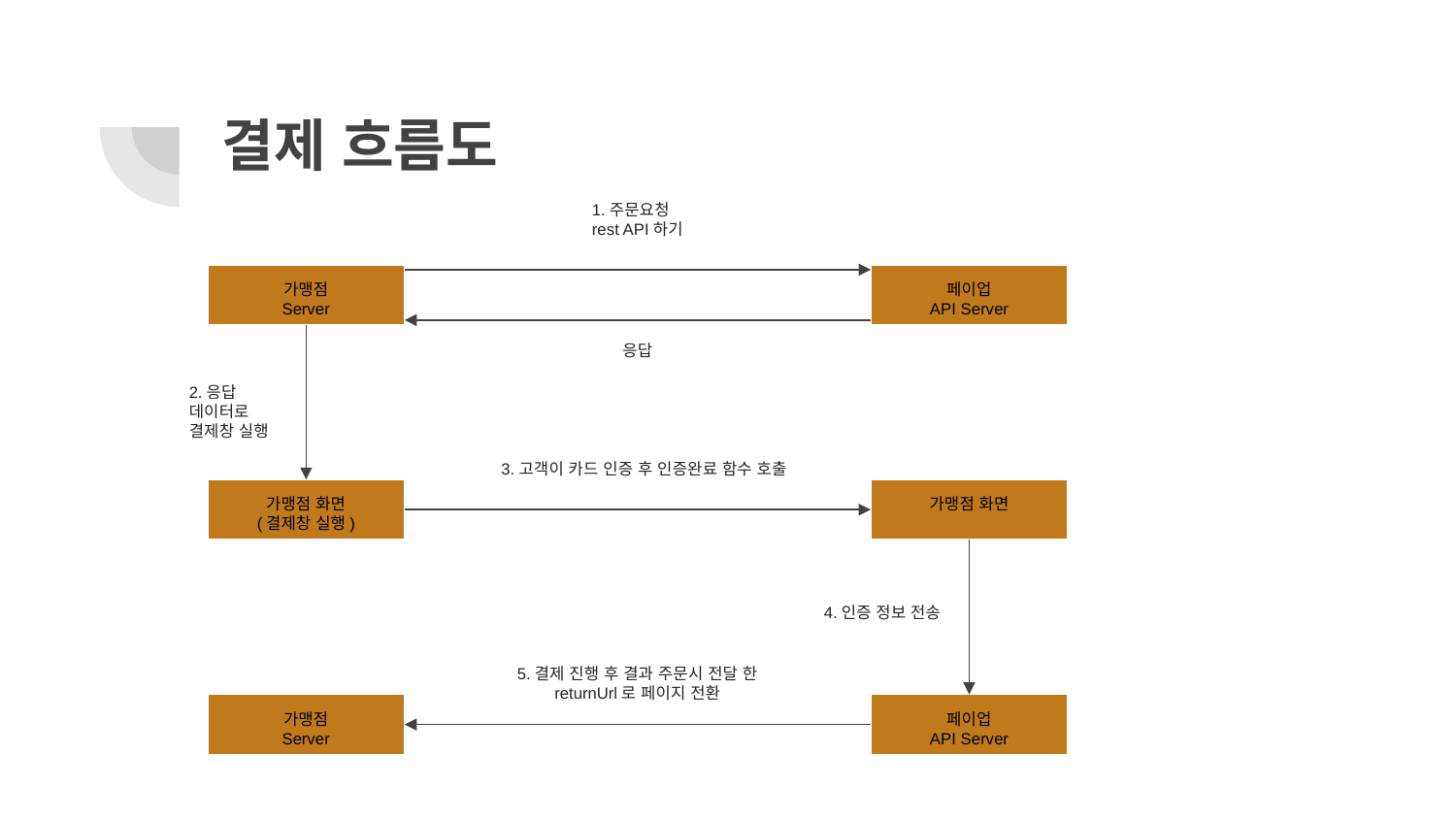

# 결제 흐름도
1.주문요청 rest API하기
가맹점
Server
페이업
API Server
응답
2.응답 데이터로 결제창 실행
3.고객이 카드 인증 후 인증완료 함수 호출
가맹점 화면
(결제창 실행)
가맹점 화면
4.인증 정보 전송
5.결제 진행 후 결과 주문시 전달 한 returnUrl로 페이지 전환
가맹점
Server
페이업
API Server